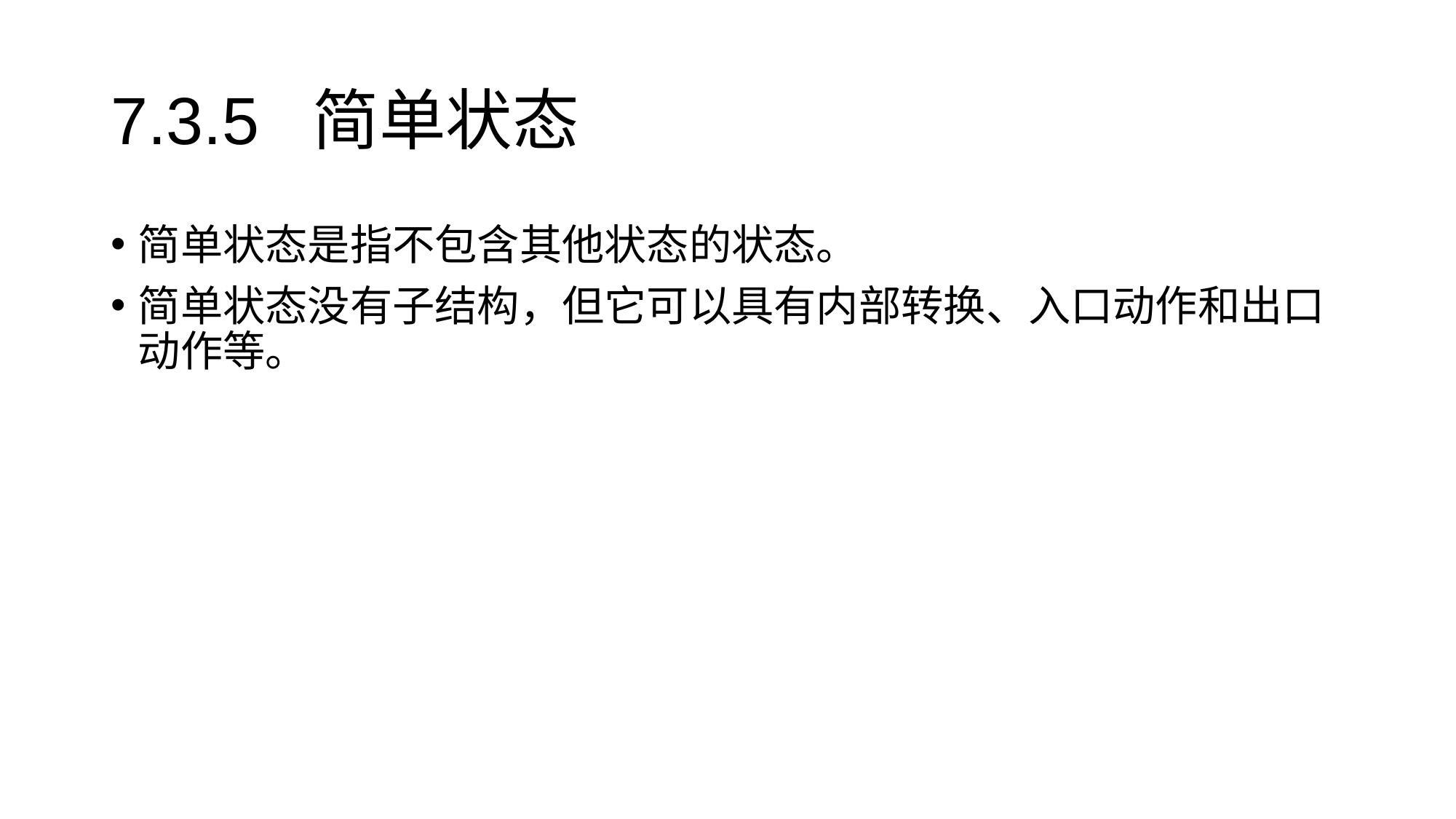

# 7.3.5  简单状态
简单状态是指不包含其他状态的状态。
简单状态没有子结构，但它可以具有内部转换、入口动作和出口动作等。